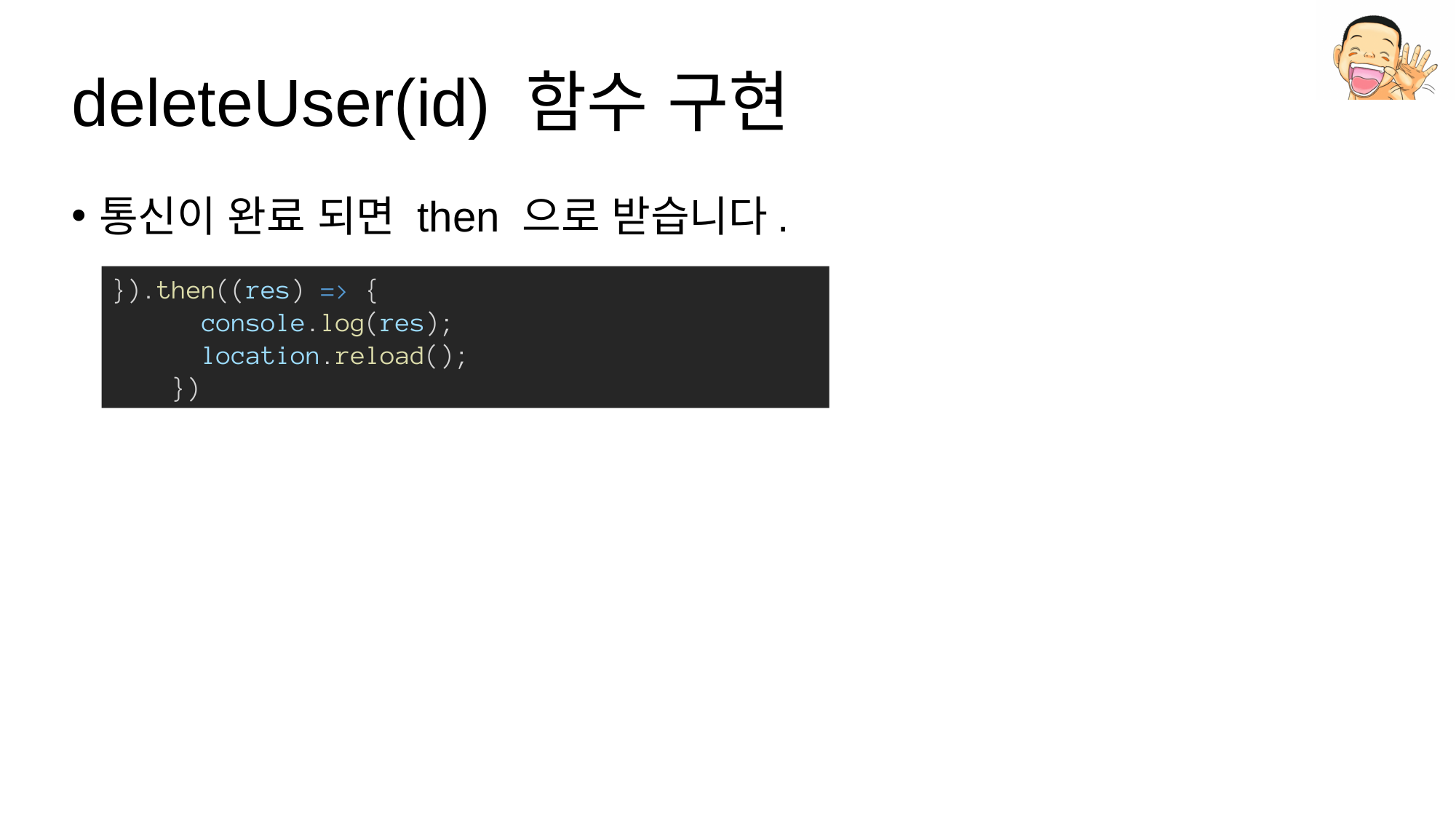

# deleteUser(id) 함수 구현
통신이 완료 되면 then 으로 받습니다.
}).then((res) => {
      console.log(res);
      location.reload();
    })